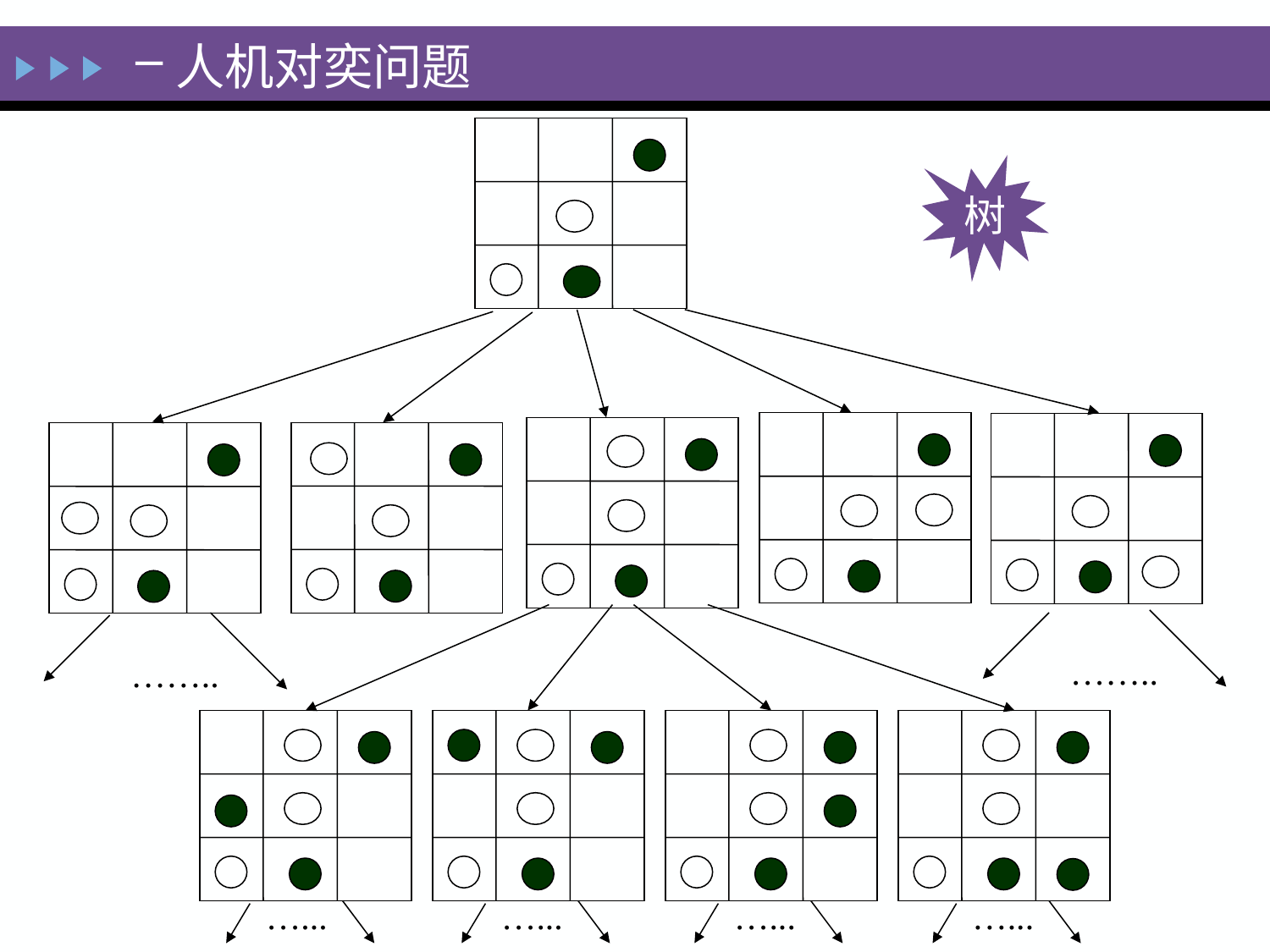

人机对奕问题

树

……..

……..
…...

…...

…...

…...